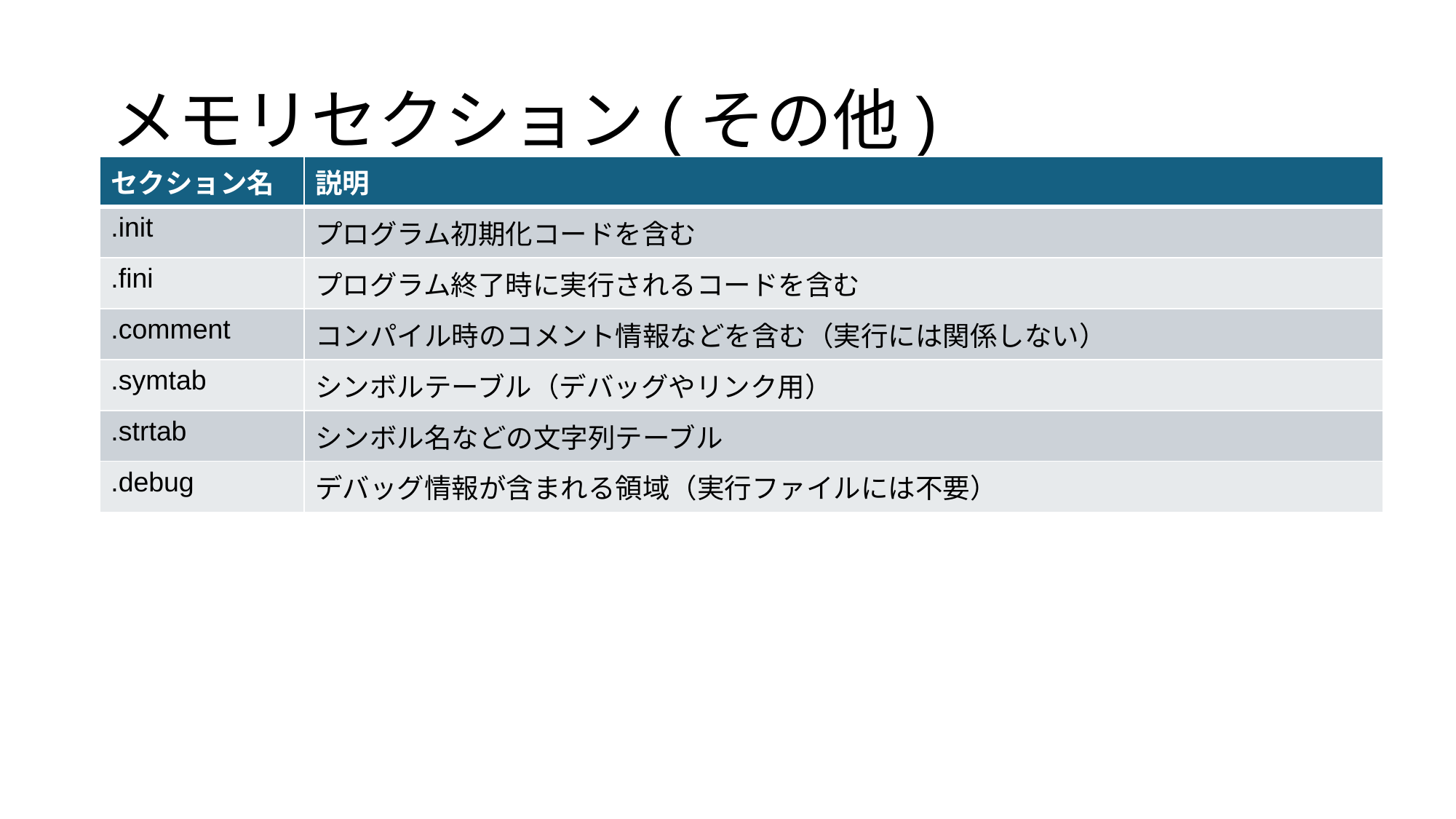

# メモリセクション(その他)
| セクション名 | 説明 |
| --- | --- |
| .init | プログラム初期化コードを含む |
| .fini | プログラム終了時に実行されるコードを含む |
| .comment | コンパイル時のコメント情報などを含む（実行には関係しない） |
| .symtab | シンボルテーブル（デバッグやリンク用） |
| .strtab | シンボル名などの文字列テーブル |
| .debug | デバッグ情報が含まれる領域（実行ファイルには不要） |